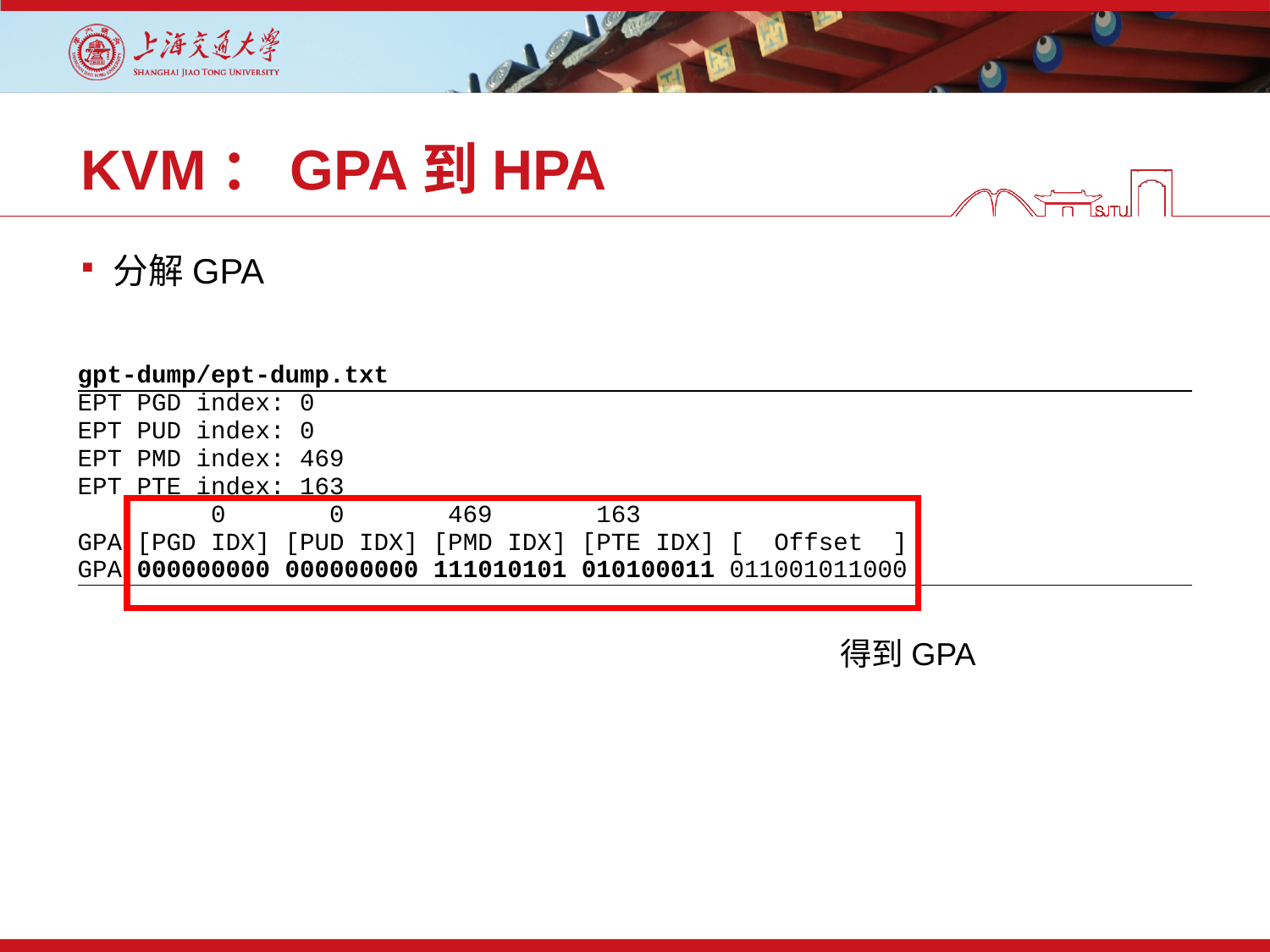

# KVM：GPA到HPA
分解GPA
| gpt-dump/ept-dump.txt |
| --- |
| EPT PGD index: 0 EPT PUD index: 0 EPT PMD index: 469 EPT PTE index: 163 0 0 469 163 GPA [PGD IDX] [PUD IDX] [PMD IDX] [PTE IDX] [ Offset ] GPA 000000000 000000000 111010101 010100011 011001011000 |

得到GPA